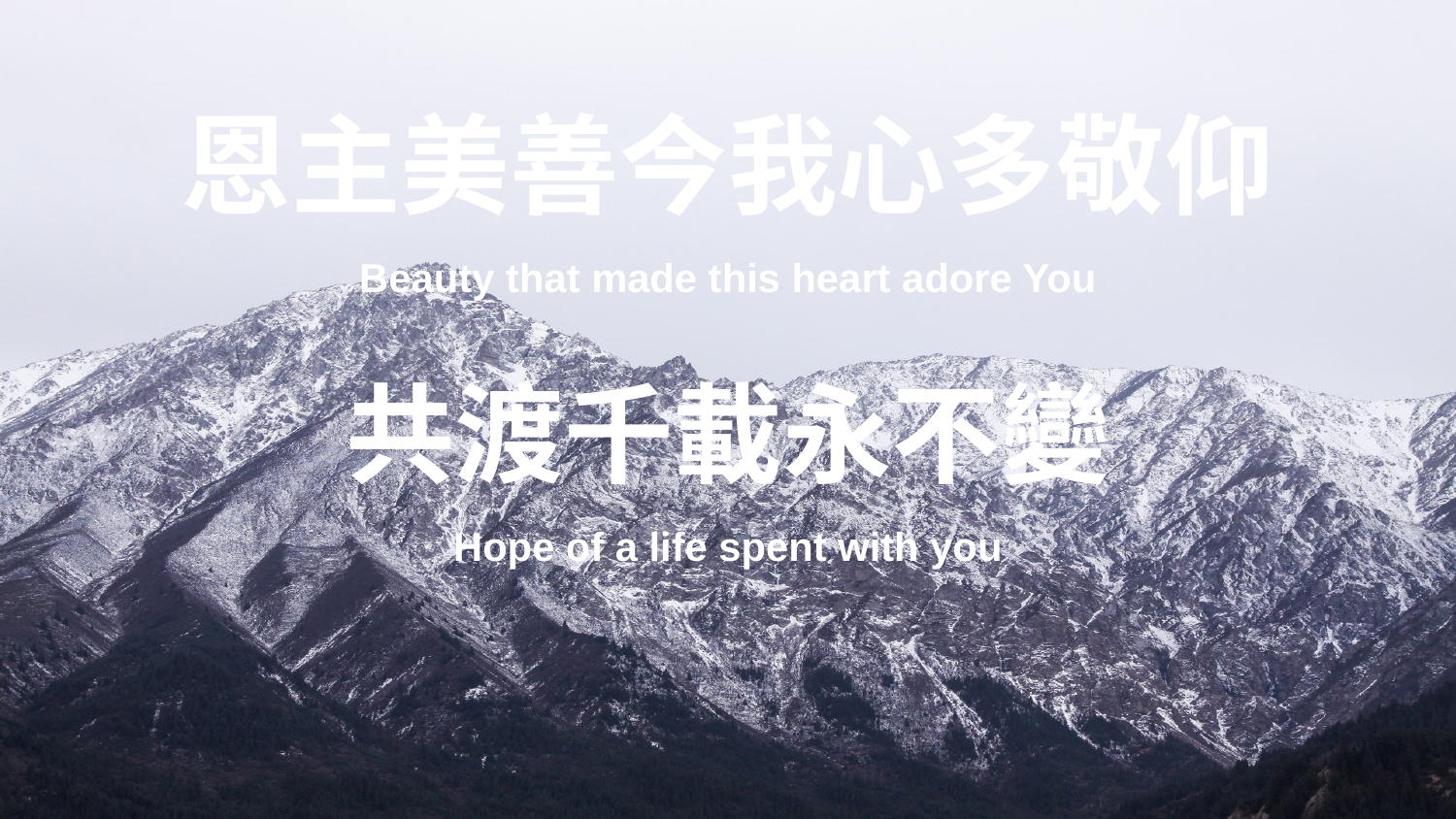

恩主美善今我心多敬仰
Beauty that made this heart adore You
共渡千載永不變
Hope of a life spent with you